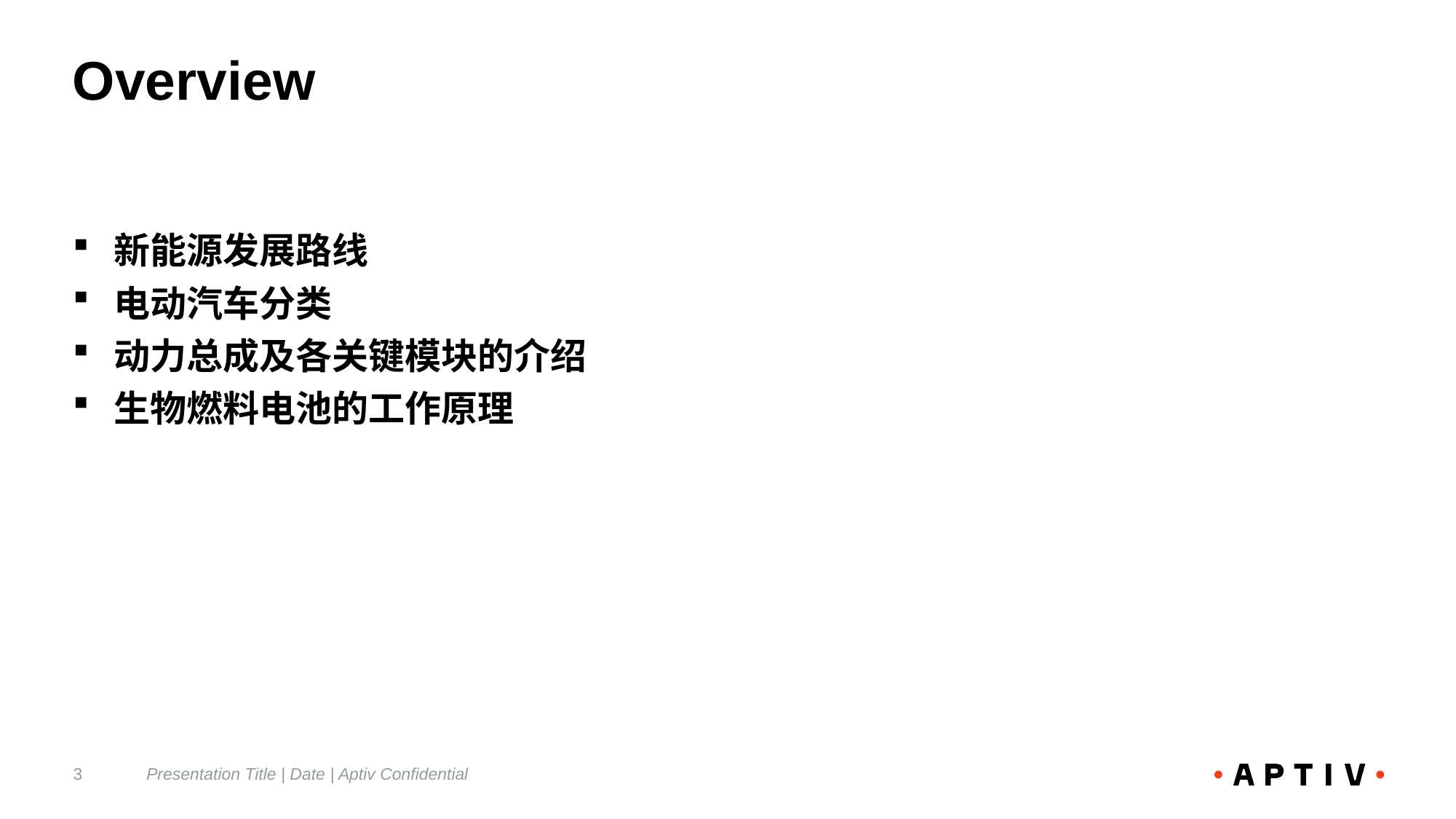

# Overview
新能源发展路线
电动汽车分类
动力总成及各关键模块的介绍
生物燃料电池的工作原理
3
Presentation Title | Date | Aptiv Confidential